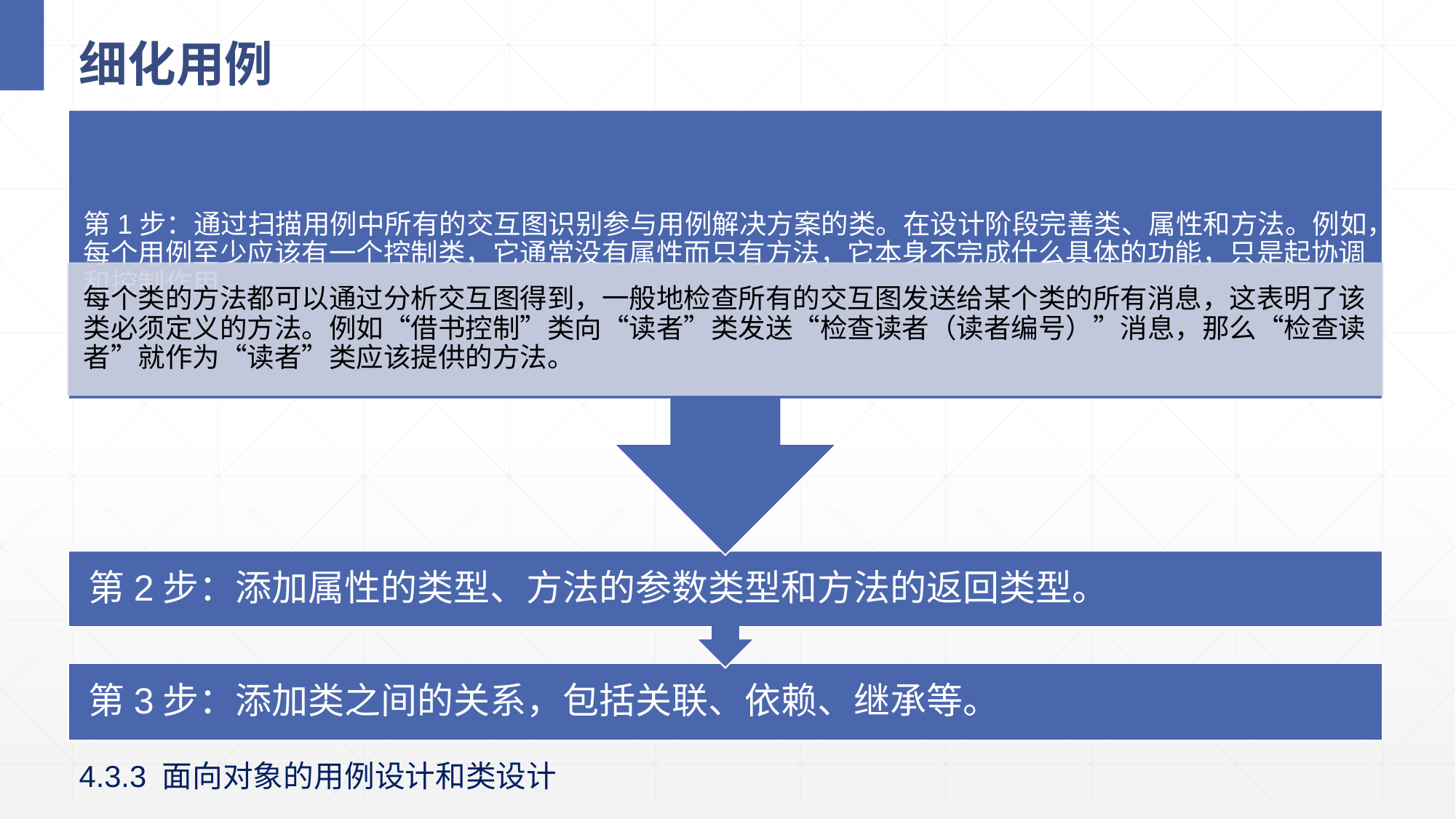

# 细化用例
第3步：添加类之间的关系，包括关联、依赖、继承等。
第2步：添加属性的类型、方法的参数类型和方法的返回类型。
第1步：通过扫描用例中所有的交互图识别参与用例解决方案的类。在设计阶段完善类、属性和方法。例如，每个用例至少应该有一个控制类，它通常没有属性而只有方法，它本身不完成什么具体的功能，只是起协调和控制作用。
每个类的方法都可以通过分析交互图得到，一般地检查所有的交互图发送给某个类的所有消息，这表明了该类必须定义的方法。例如“借书控制”类向“读者”类发送“检查读者（读者编号）”消息，那么“检查读者”就作为“读者”类应该提供的方法。
4.3.3 面向对象的用例设计和类设计